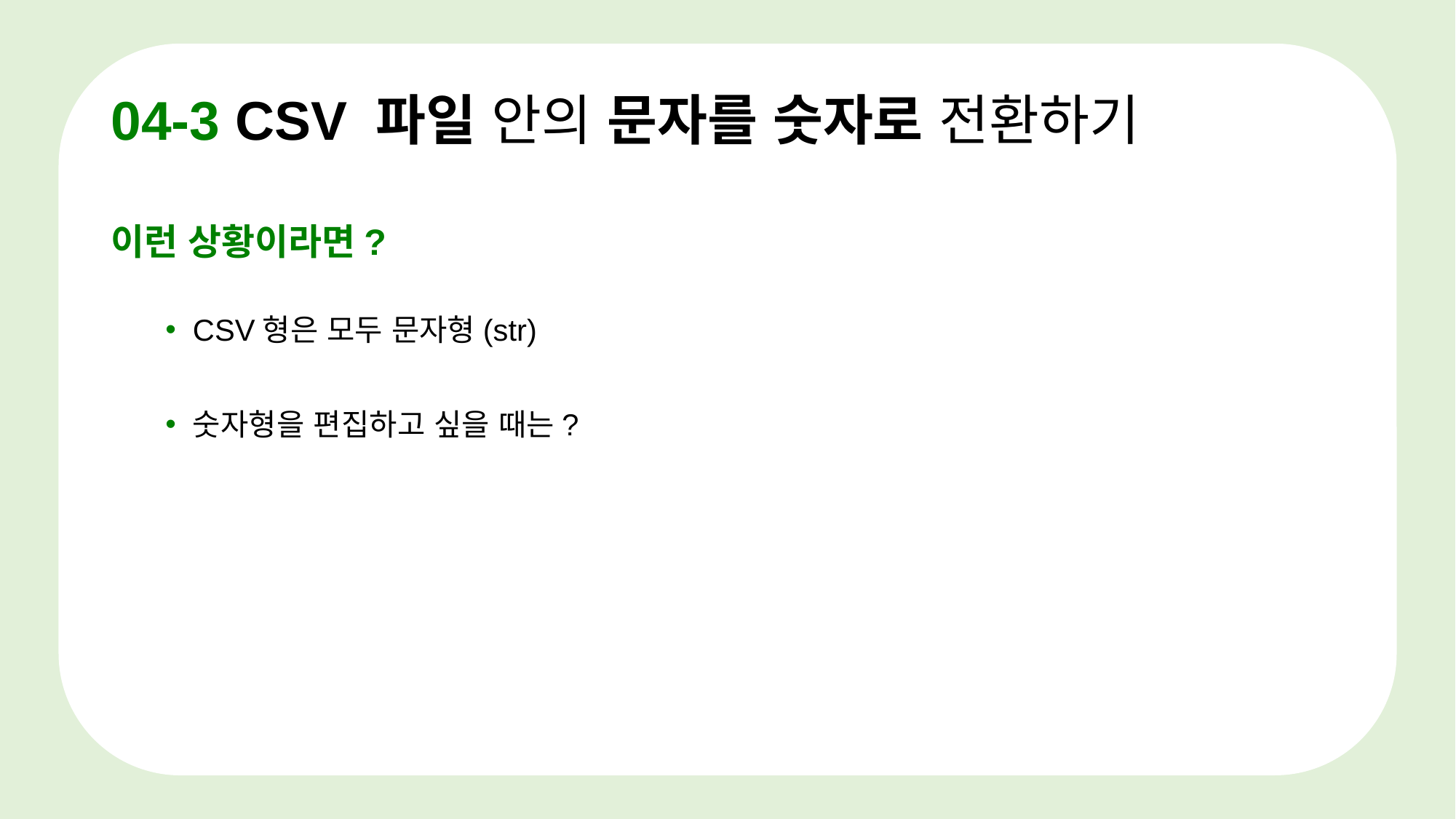

# 04-3 CSV 파일 안의 문자를 숫자로 전환하기
이런 상황이라면?

CSV형은 모두 문자형(str)

숫자형을 편집하고 싶을 때는?